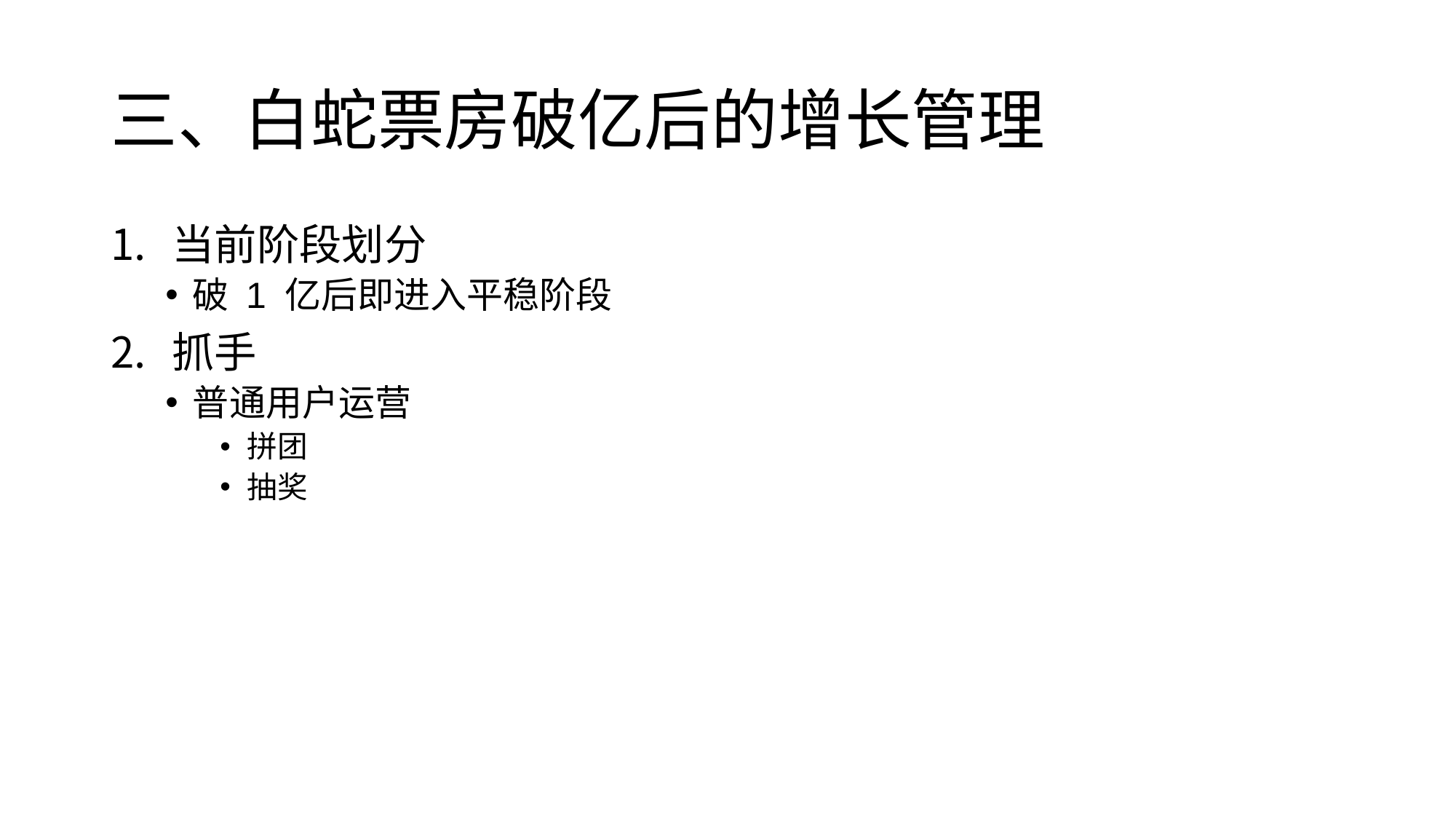

# 三、白蛇票房破亿后的增长管理
当前阶段划分
破 1 亿后即进入平稳阶段
抓手
普通用户运营
拼团
抽奖